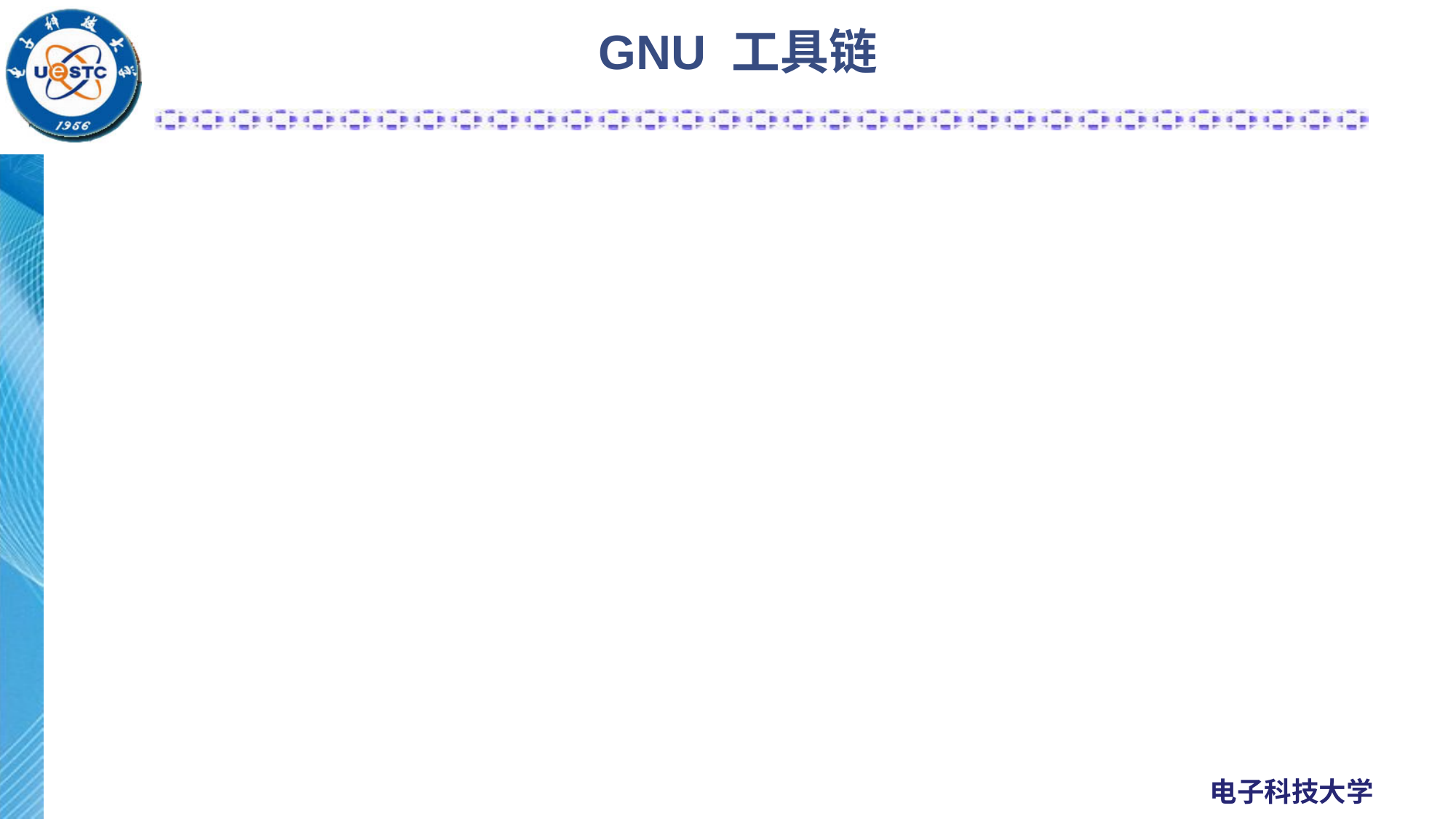

# GNU 工具链
（文本编辑器：GNU Emacs）
构建系统：GNU Autotools （GNU Build System)
编译器：GNU Compiler Collection（gcc）
自动工具：GNU make
代码调试：GNU Debugger（gdb）
其它工具：GNU Binutils

工具齐全，可以用来开发软件和操作系统